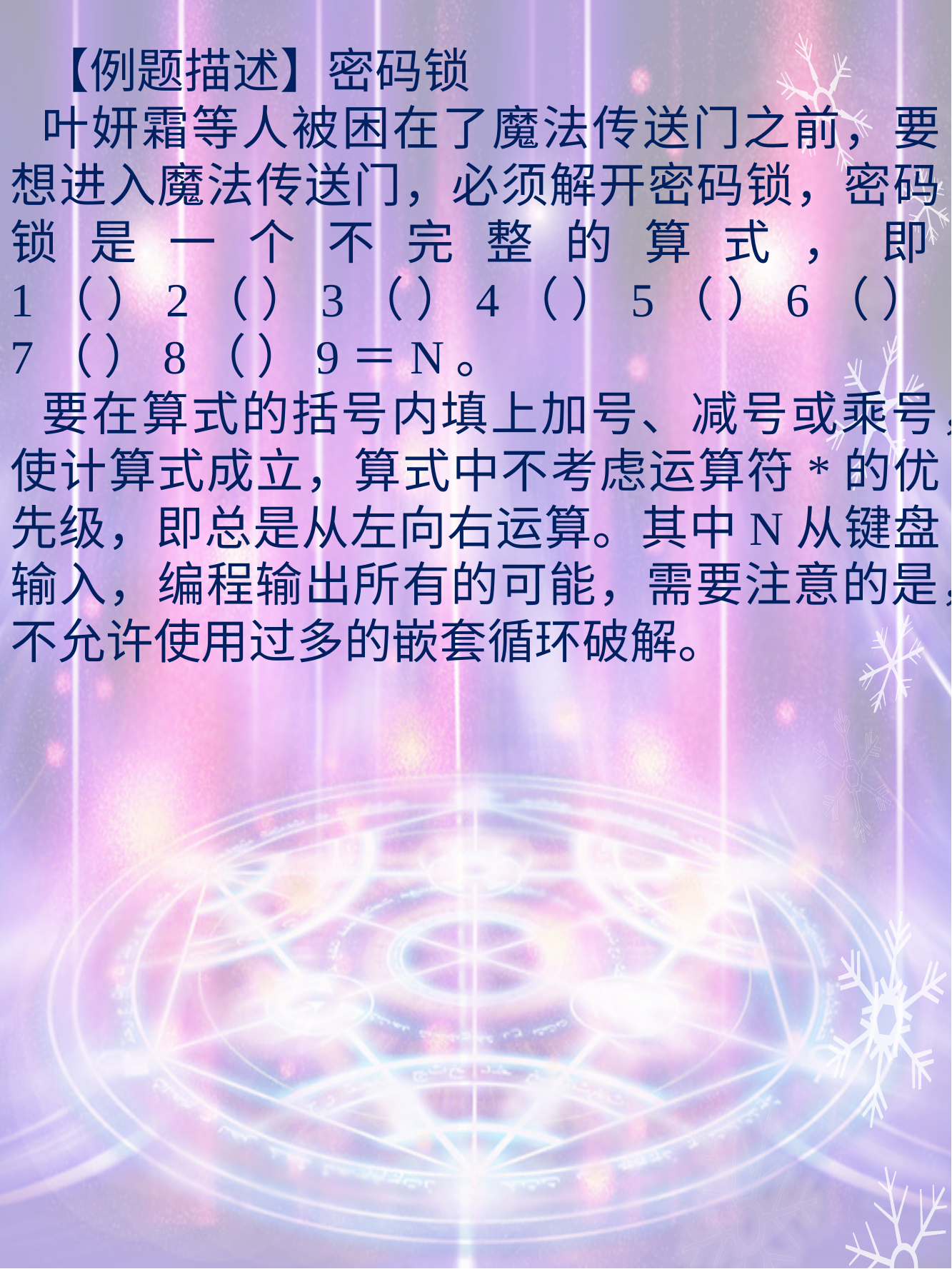

【例题描述】密码锁
叶妍霜等人被困在了魔法传送门之前，要想进入魔法传送门，必须解开密码锁，密码锁是一个不完整的算式，即1（ ）2（ ）3（ ）4（ ）5（ ）6（ ）7（ ）8（ ）9＝N。
要在算式的括号内填上加号、减号或乘号，使计算式成立，算式中不考虑运算符*的优先级，即总是从左向右运算。其中N从键盘输入，编程输出所有的可能，需要注意的是，不允许使用过多的嵌套循环破解。